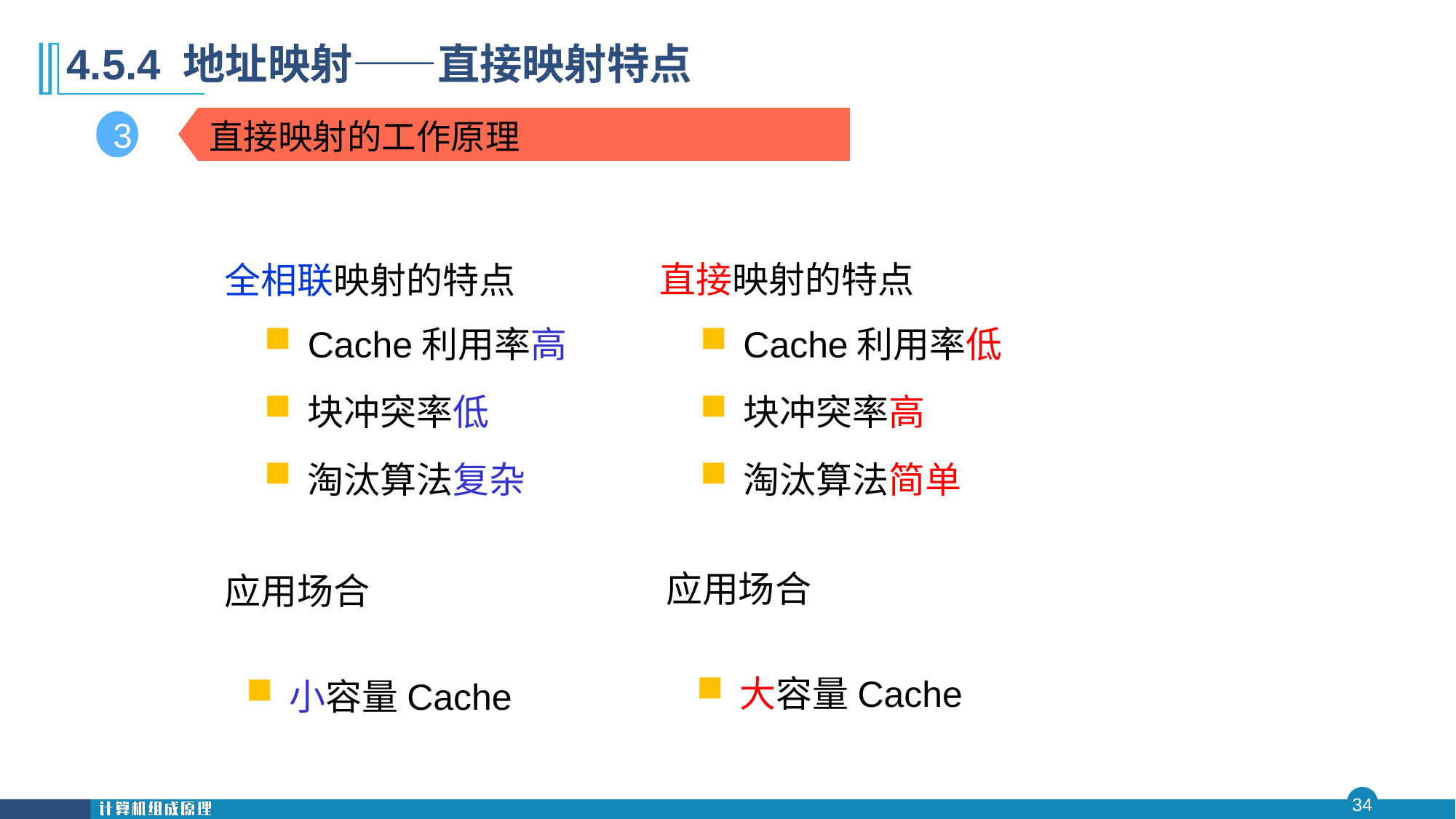

第四 章
4.5.4 地址映射——直接映射特点

直接映射的工作原理
3
直接映射的特点
全相联映射的特点
Cache利用率高
块冲突率低
淘汰算法复杂
Cache利用率低
块冲突率高
淘汰算法简单
应用场合
应用场合
大容量Cache
小容量Cache